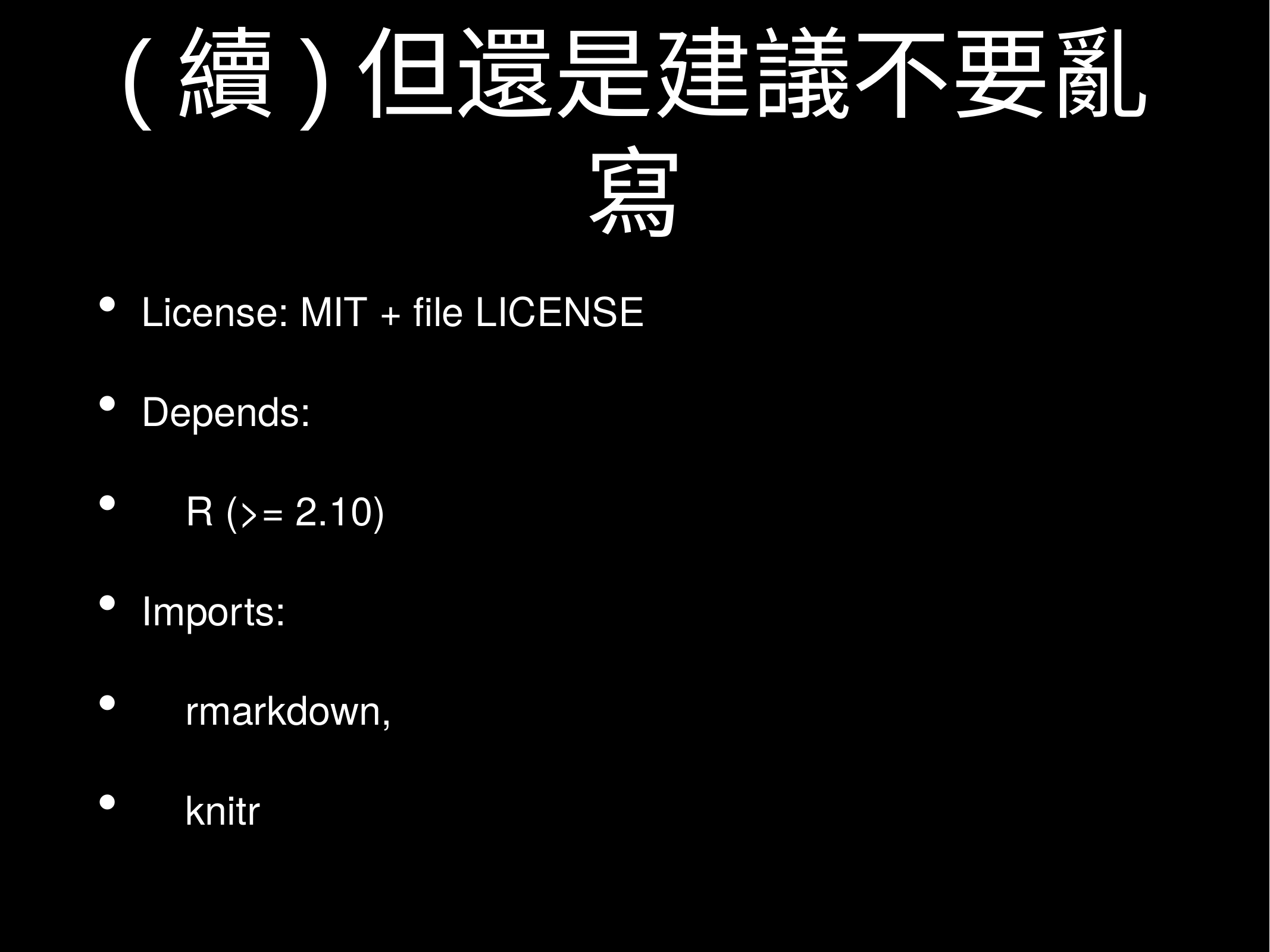

# (續)但還是建議不要亂寫
License: MIT + file LICENSE
Depends:
    R (>= 2.10)
Imports:
    rmarkdown,
    knitr